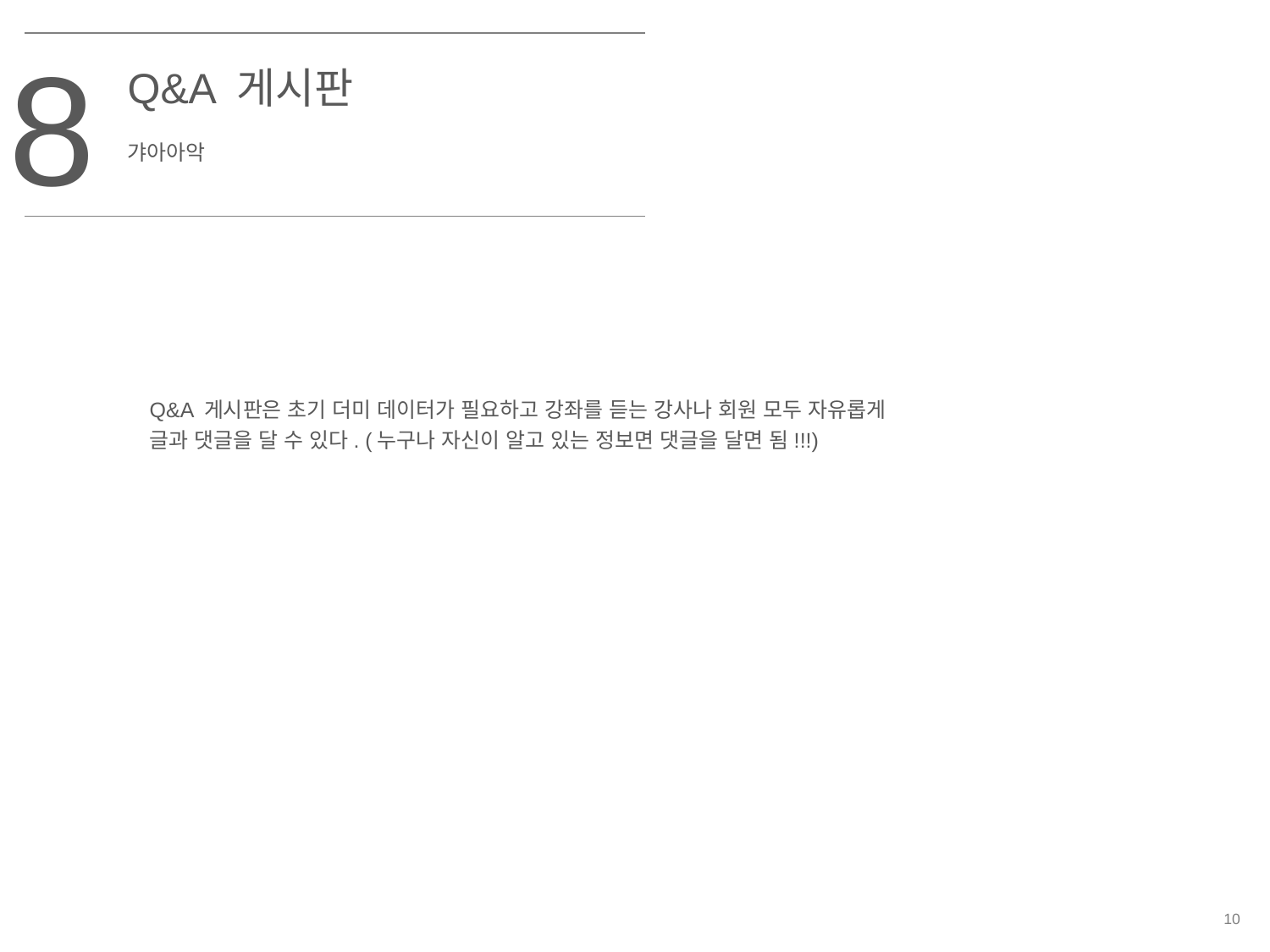

8
Q&A 게시판
갸아아악
Q&A 게시판은 초기 더미 데이터가 필요하고 강좌를 듣는 강사나 회원 모두 자유롭게
글과 댓글을 달 수 있다. (누구나 자신이 알고 있는 정보면 댓글을 달면 됨!!!)